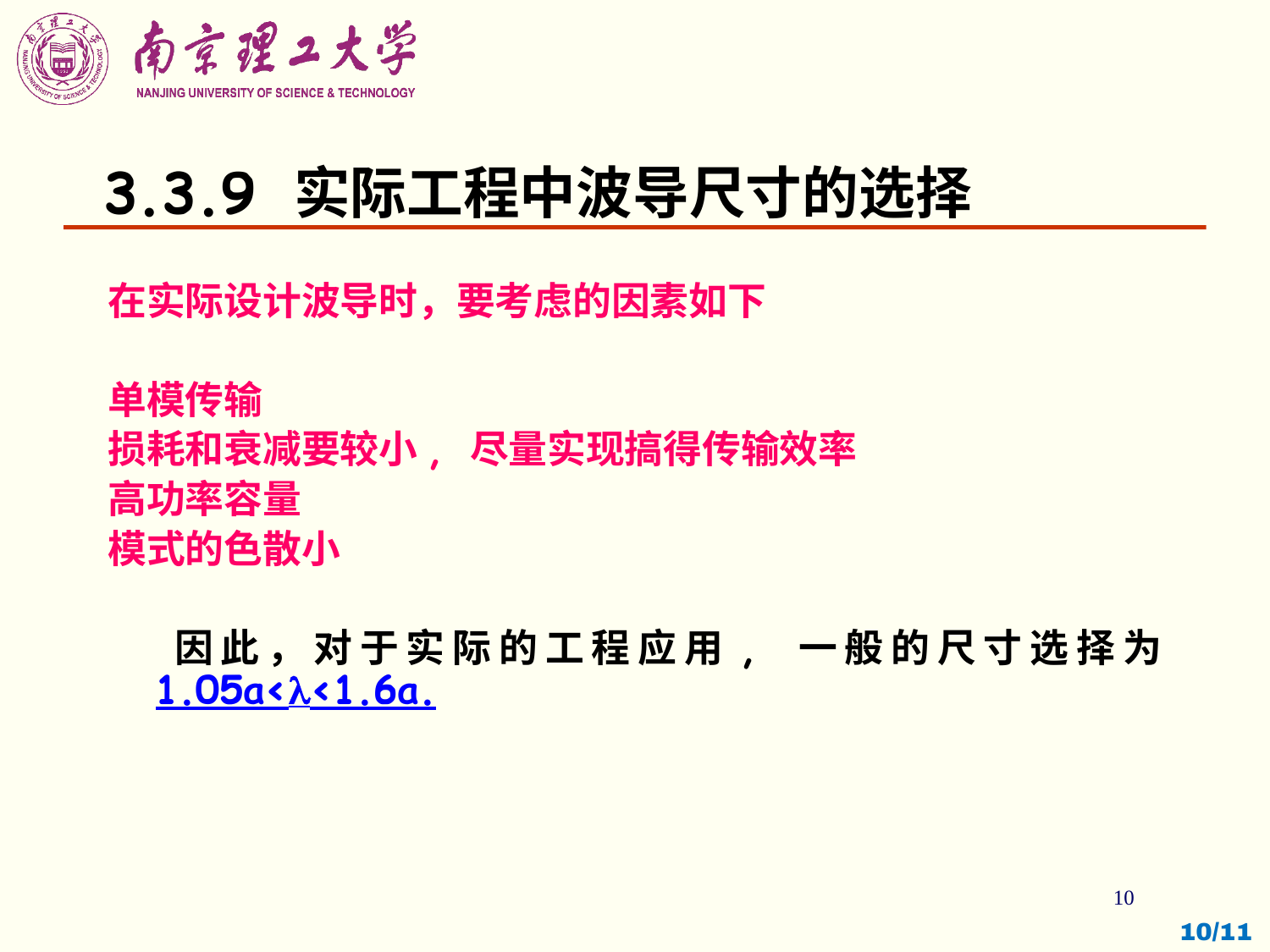

# 3.3.9 实际工程中波导尺寸的选择
在实际设计波导时，要考虑的因素如下

单模传输
损耗和衰减要较小, 尽量实现搞得传输效率
高功率容量
模式的色散小

   因此，对于实际的工程应用, 一般的尺寸选择为 1.05a<λ<1.6a.

10/11